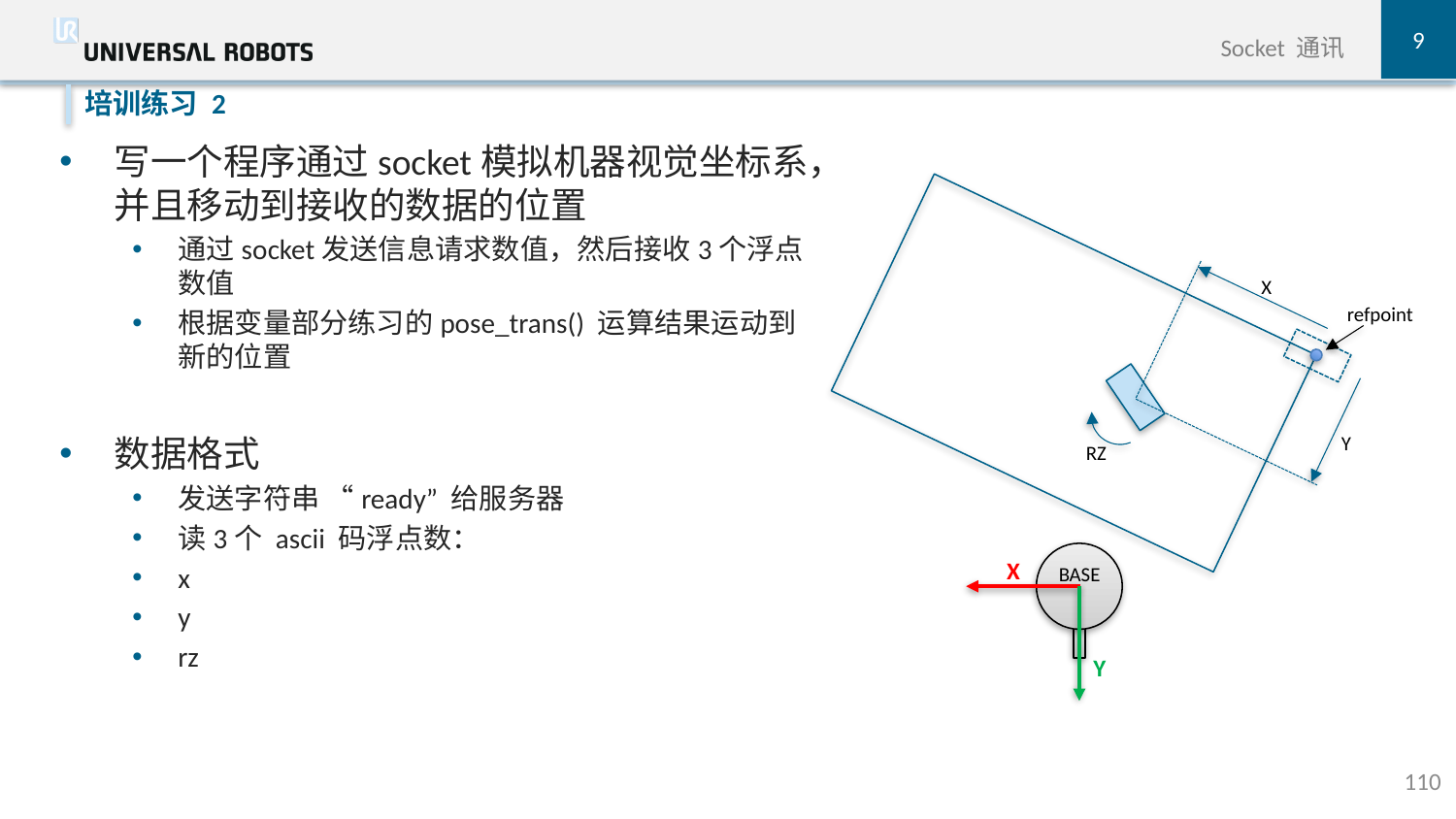

9
Socket 通讯

写一个程序通过socket模拟机器视觉坐标系，并且移动到接收的数据的位置
通过socket发送信息请求数值，然后接收3个浮点数值
根据变量部分练习的pose_trans() 运算结果运动到新的位置

数据格式
发送字符串 “ready” 给服务器
读3个 ascii 码浮点数：
x
y
rz
培训练习 2

X
refpoint

Y
RZ

X
BASE

Y
110